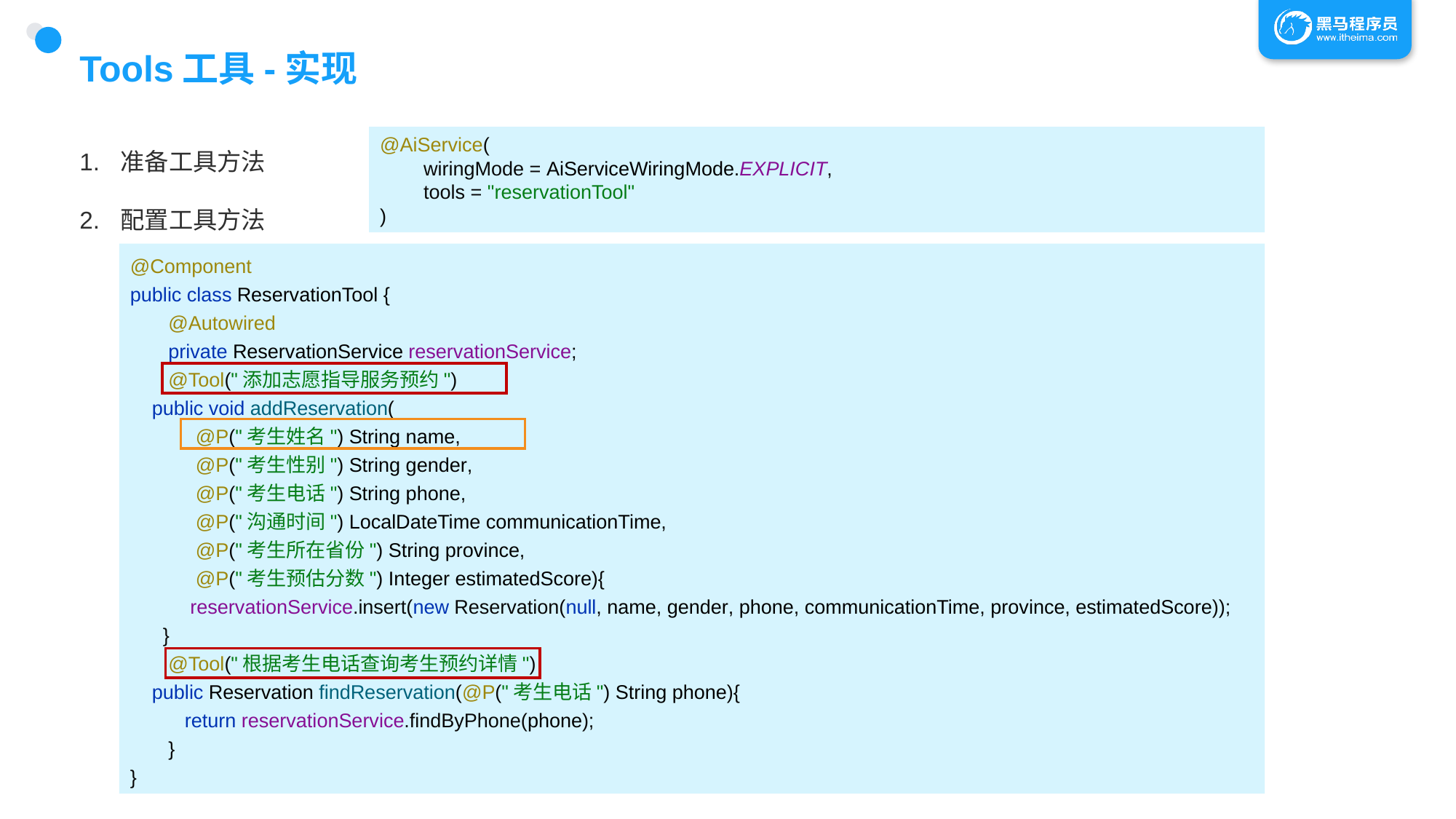

# Tools工具-实现
准备工具方法
配置工具方法
@AiService(
        wiringMode = AiServiceWiringMode.EXPLICIT,
        tools = "reservationTool"
)
@Component
public class ReservationTool {
       @Autowired
       private ReservationService reservationService;
       @Tool("添加志愿指导服务预约")
    public void addReservation(
            @P("考生姓名") String name,
            @P("考生性别") String gender,
            @P("考生电话") String phone,
            @P("沟通时间") LocalDateTime communicationTime,
            @P("考生所在省份") String province,
            @P("考生预估分数") Integer estimatedScore){
           reservationService.insert(new Reservation(null, name, gender, phone, communicationTime, province, estimatedScore));
      }
       @Tool("根据考生电话查询考生预约详情")
    public Reservation findReservation(@P("考生电话") String phone){
          return reservationService.findByPhone(phone);
       }
}